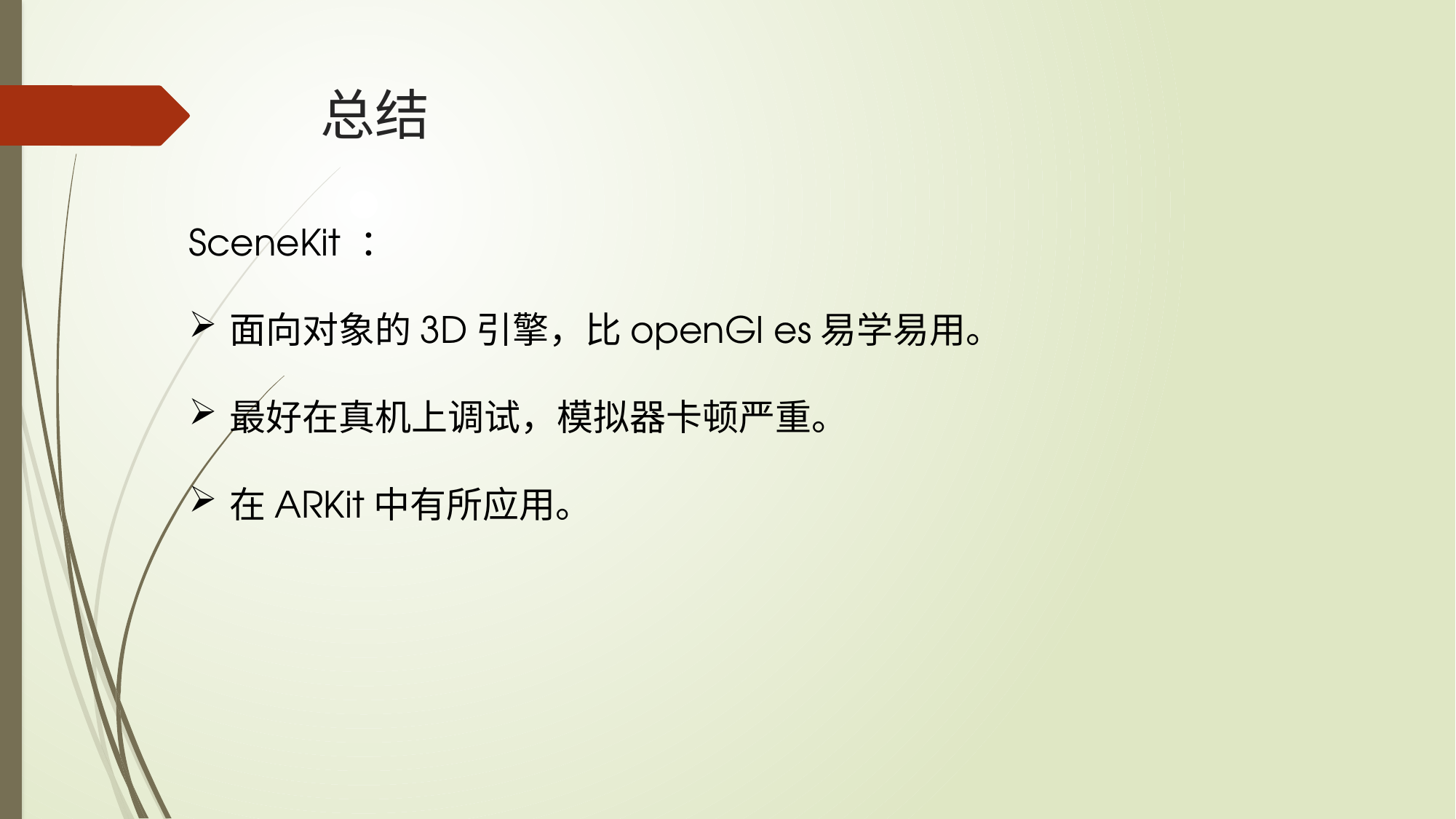

# 总结
SceneKit ：
面向对象的3D引擎，比openGl es易学易用。
最好在真机上调试，模拟器卡顿严重。
在ARKit中有所应用。